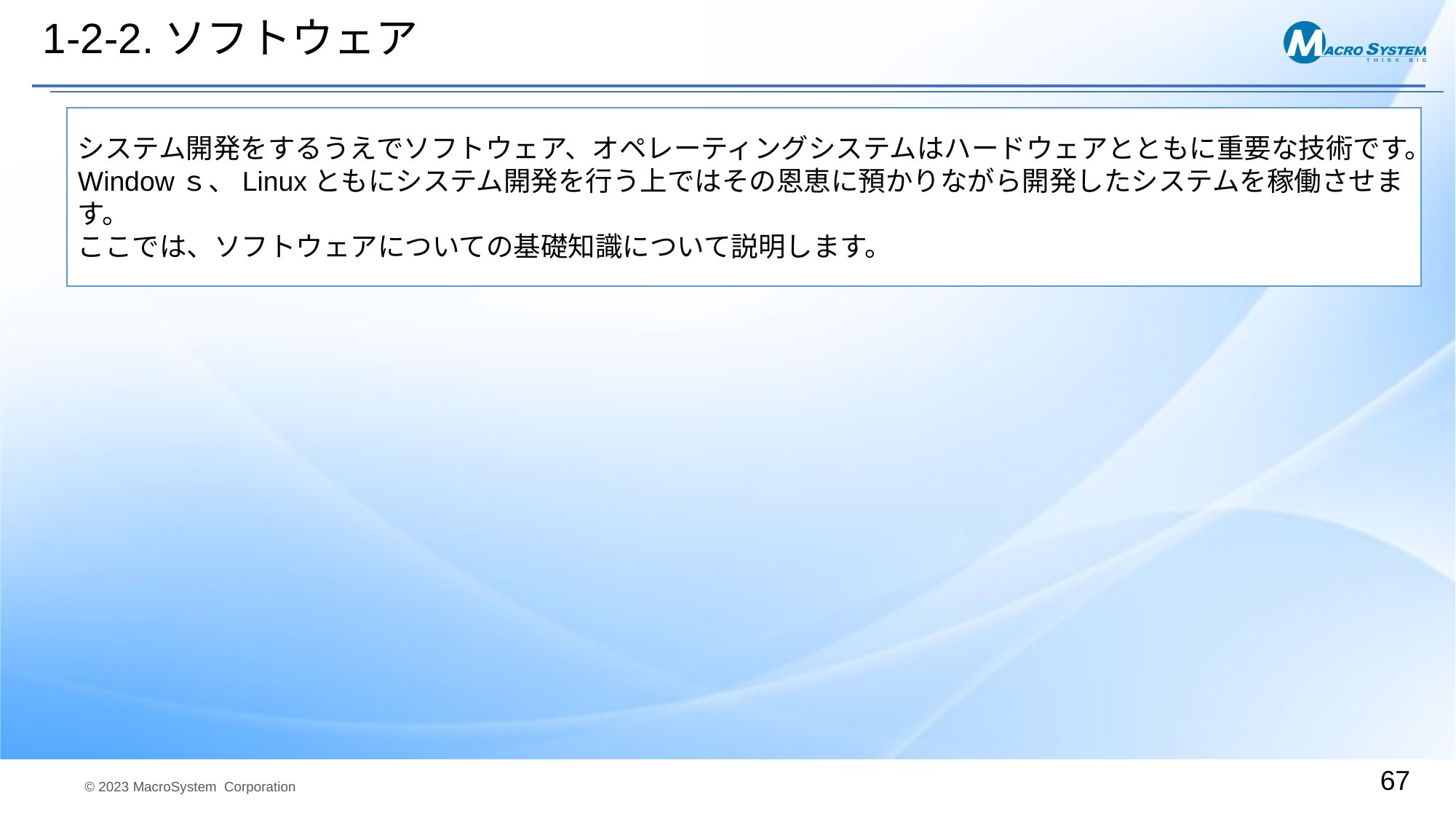

# 1-2-2.ソフトウェア
システム開発をするうえでソフトウェア、オペレーティングシステムはハードウェアとともに重要な技術です。
Windowｓ、Linuxともにシステム開発を行う上ではその恩恵に預かりながら開発したシステムを稼働させます。
ここでは、ソフトウェアについての基礎知識について説明します。